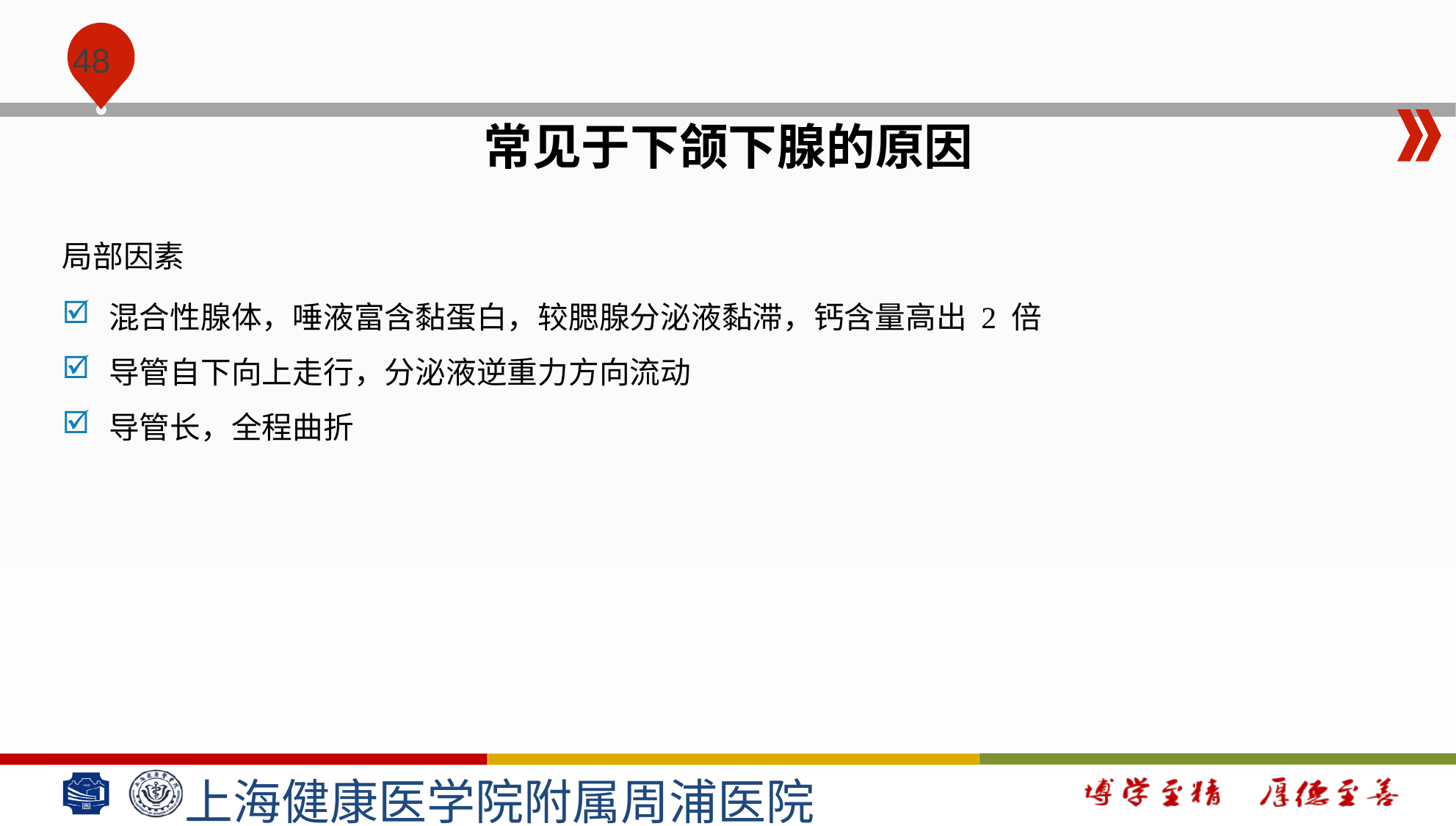

#

常见于下颌下腺的原因
局部因素
混合性腺体，唾液富含黏蛋白，较腮腺分泌液黏滞，钙含量高出 2 倍
导管自下向上走行，分泌液逆重力方向流动
导管长，全程曲折